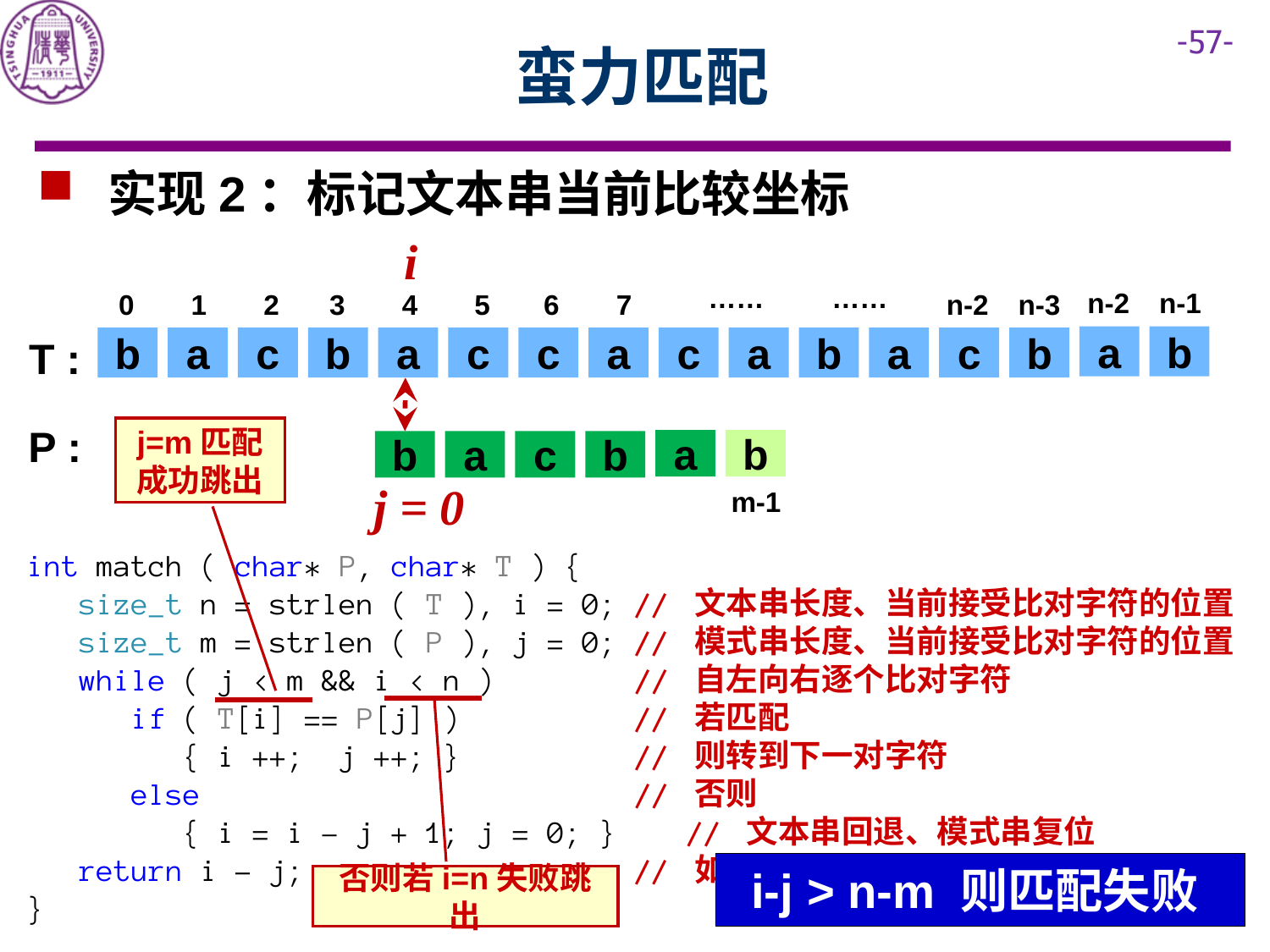

# 蛮力匹配
 实现2：标记文本串当前比较坐标
i
……
……
n-2
n-1
0
1
2
3
4
5
6
7
n-2
n-3
T :
a
b
b
a
c
b
a
c
c
a
c
a
b
a
c
b
j=m匹配成功跳出
P :
a
b
b
a
c
b
m-1
j = 0
int match ( char* P, char* T ) {
   size_t n = strlen ( T ), i = 0; // 文本串长度、当前接受比对字符的位置
   size_t m = strlen ( P ), j = 0; // 模式串长度、当前接受比对字符的位置
   while ( j < m && i < n )        // 自左向右逐个比对字符
      if ( T[i] == P[j] )          // 若匹配
         { i ++;  j ++; }          // 则转到下一对字符
      else                         // 否则
         { i = i – j + 1; j = 0; }    // 文本串回退、模式串复位
   return i - j;                   // 如何通过返回值，判断匹配结果？
}
否则若i=n失败跳出
i-j > n-m 则匹配失败